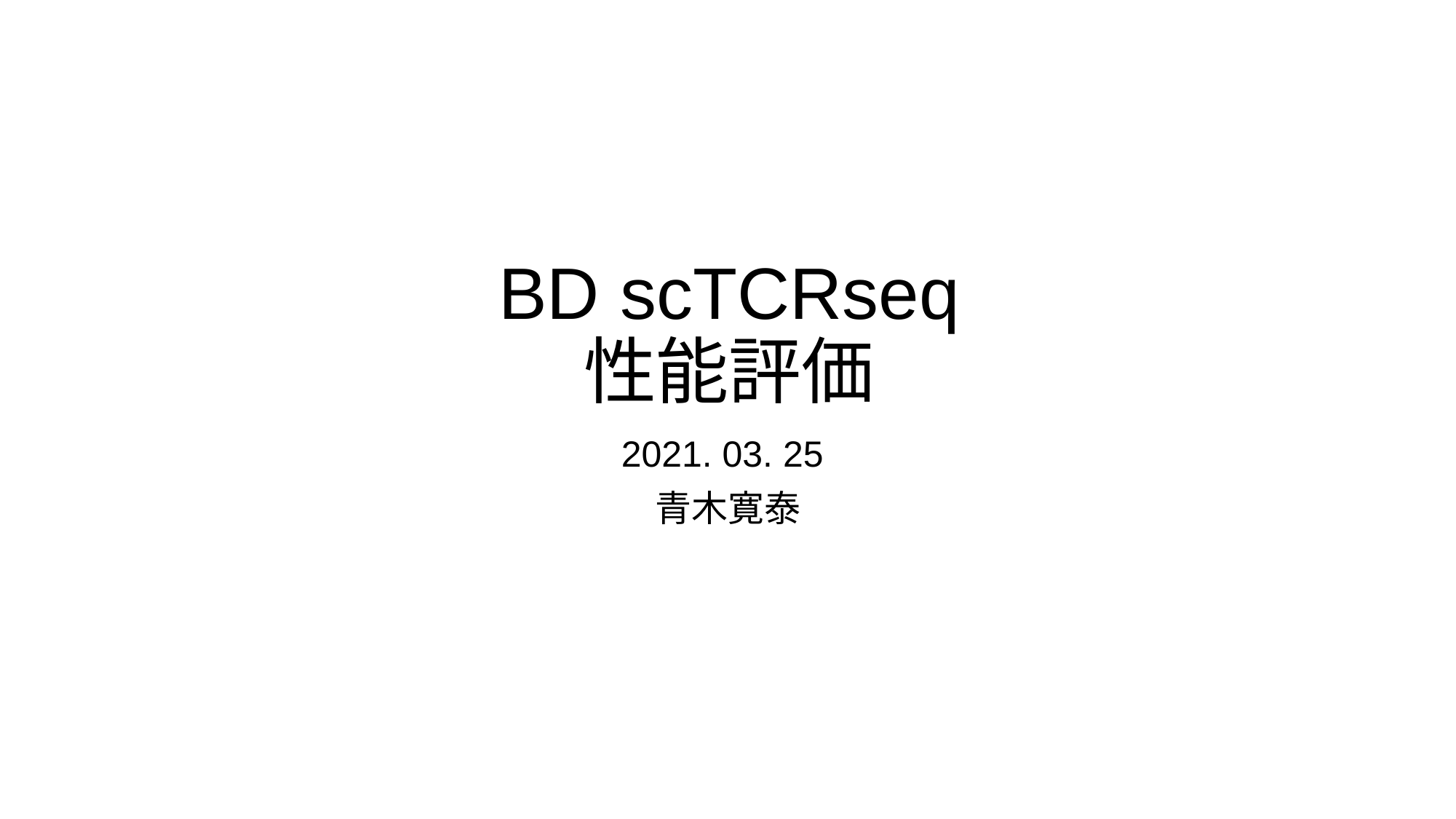

# BD scTCRseq 性能評価
2021. 03. 25
青木寛泰